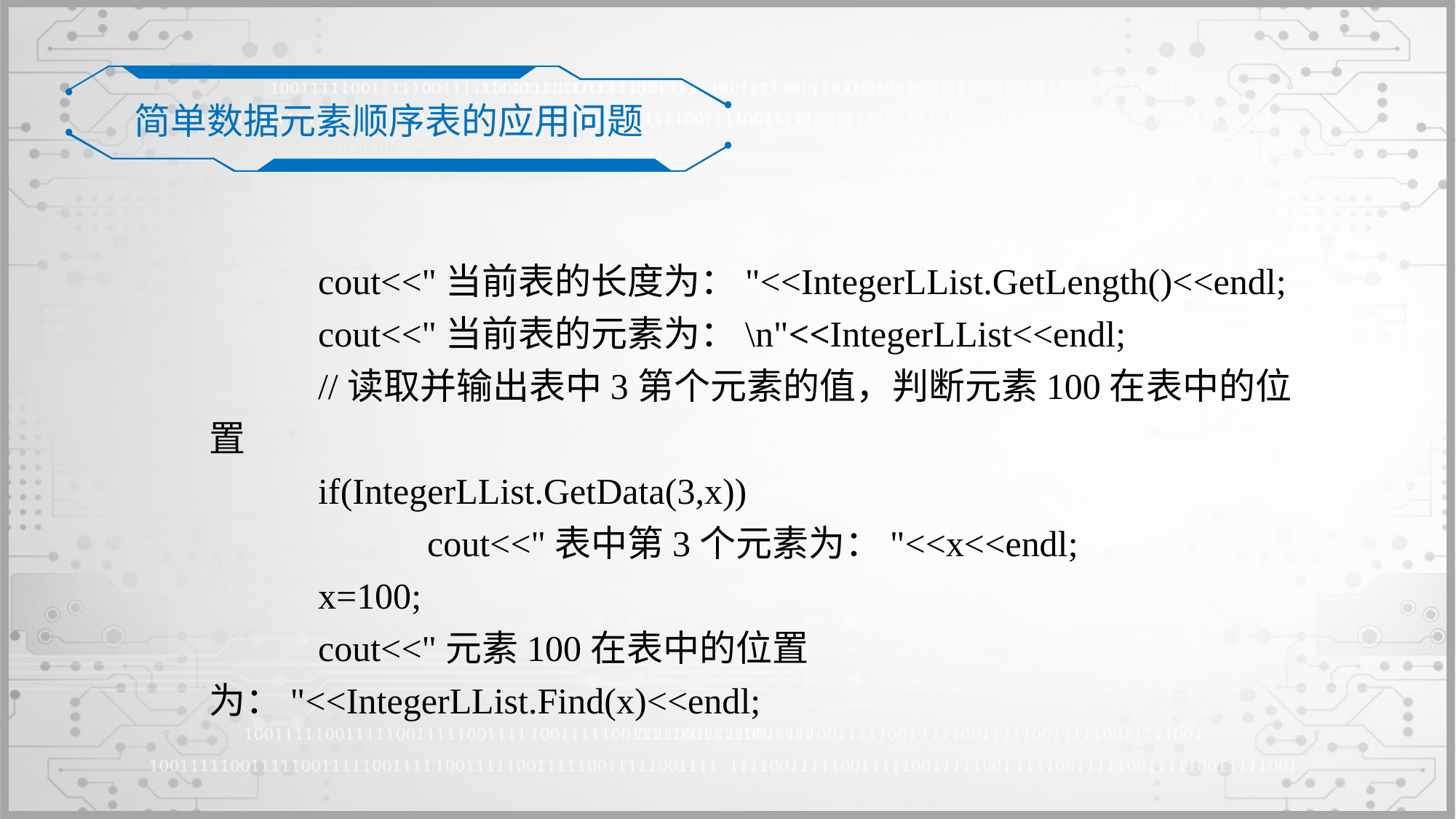

简单数据元素顺序表的应用问题
	cout<<"当前表的长度为："<<IntegerLList.GetLength()<<endl;
	cout<<"当前表的元素为：\n"<<IntegerLList<<endl;
	//读取并输出表中3第个元素的值，判断元素100在表中的位置
 	if(IntegerLList.GetData(3,x))
		cout<<"表中第3个元素为："<<x<<endl;
 	x=100;
 	cout<<"元素100在表中的位置为："<<IntegerLList.Find(x)<<endl;